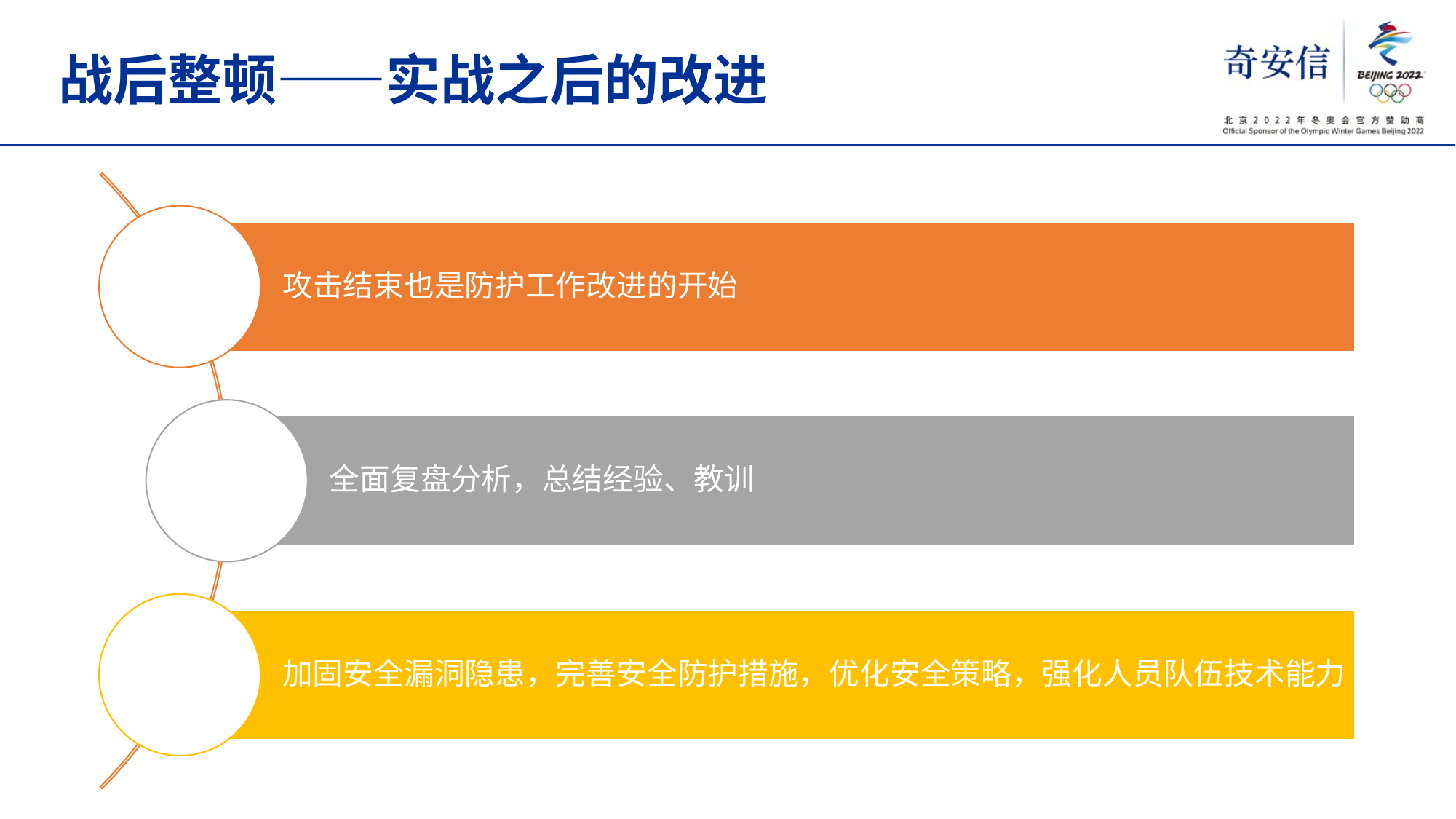

# 战后整顿——实战之后的改进
攻击结束也是防护工作改进的开始
全面复盘分析，总结经验、教训
加固安全漏洞隐患，完善安全防护措施，优化安全策略，强化人员队伍技术能力